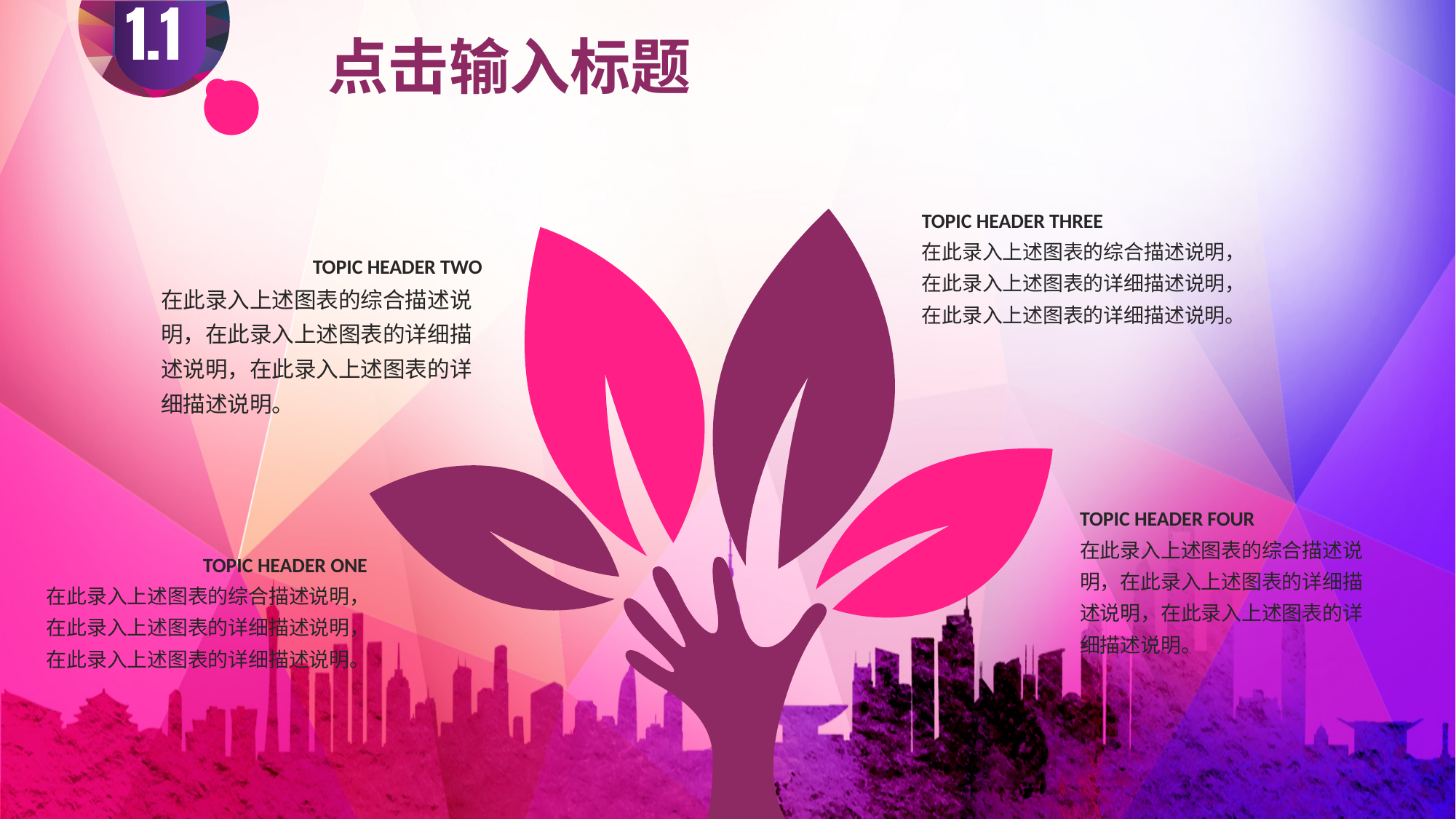

1.1
1.1

点击输入标题

TOPIC HEADER THREE
在此录入上述图表的综合描述说明，在此录入上述图表的详细描述说明，在此录入上述图表的详细描述说明。

TOPIC HEADER TWO
在此录入上述图表的综合描述说明，在此录入上述图表的详细描述说明，在此录入上述图表的详细描述说明。
TOPIC HEADER FOUR
在此录入上述图表的综合描述说明，在此录入上述图表的详细描述说明，在此录入上述图表的详细描述说明。
TOPIC HEADER ONE
在此录入上述图表的综合描述说明，在此录入上述图表的详细描述说明，在此录入上述图表的详细描述说明。